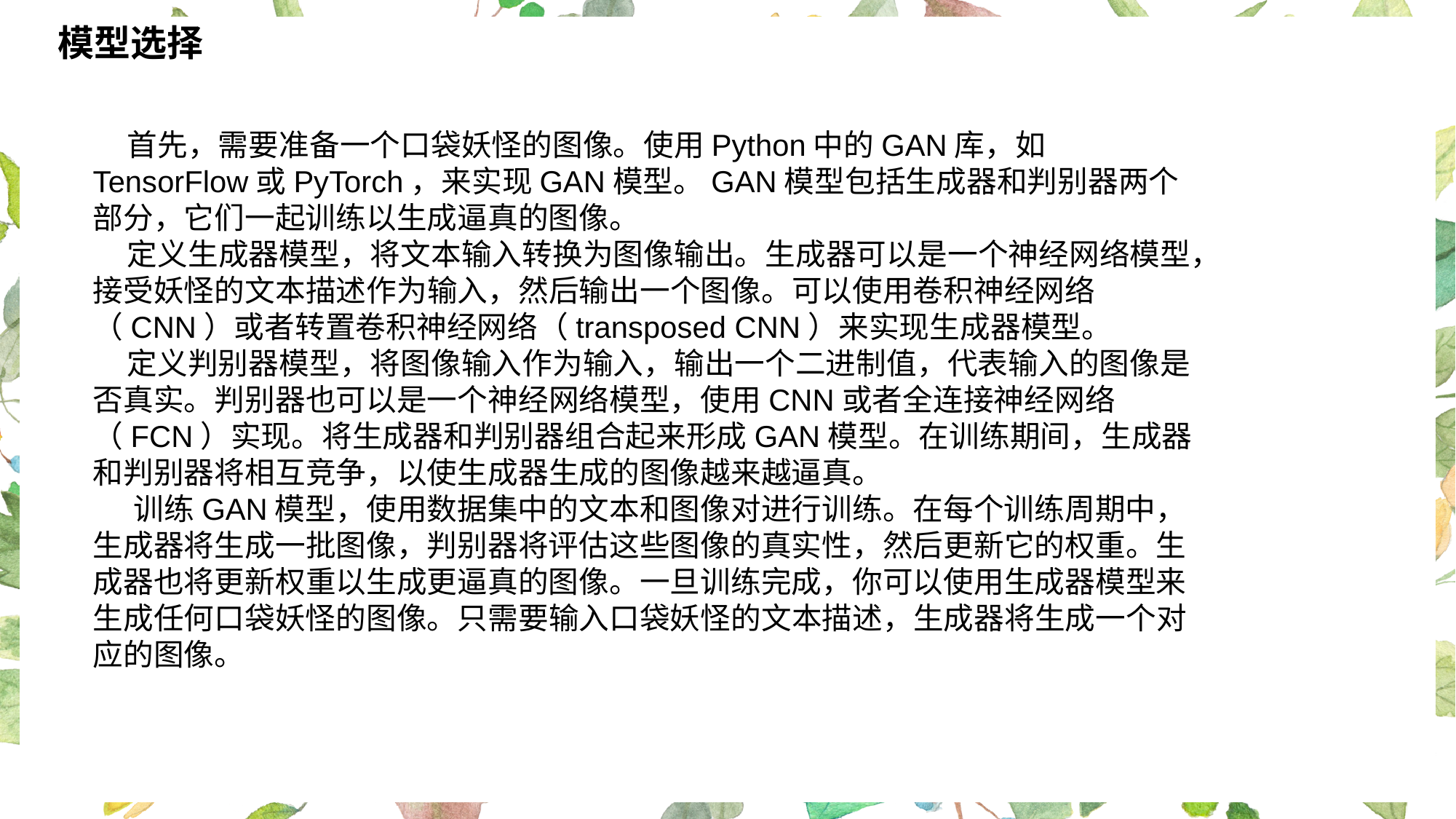

模型选择
    首先，需要准备一个口袋妖怪的图像。使用Python中的GAN库，如TensorFlow或PyTorch，来实现GAN模型。GAN模型包括生成器和判别器两个部分，它们一起训练以生成逼真的图像。
    定义生成器模型，将文本输入转换为图像输出。生成器可以是一个神经网络模型，接受妖怪的文本描述作为输入，然后输出一个图像。可以使用卷积神经网络（CNN）或者转置卷积神经网络（transposed CNN）来实现生成器模型。
    定义判别器模型，将图像输入作为输入，输出一个二进制值，代表输入的图像是否真实。判别器也可以是一个神经网络模型，使用CNN或者全连接神经网络（FCN）实现。将生成器和判别器组合起来形成GAN模型。在训练期间，生成器和判别器将相互竞争，以使生成器生成的图像越来越逼真。
     训练GAN模型，使用数据集中的文本和图像对进行训练。在每个训练周期中，生成器将生成一批图像，判别器将评估这些图像的真实性，然后更新它的权重。生成器也将更新权重以生成更逼真的图像。一旦训练完成，你可以使用生成器模型来生成任何口袋妖怪的图像。只需要输入口袋妖怪的文本描述，生成器将生成一个对应的图像。